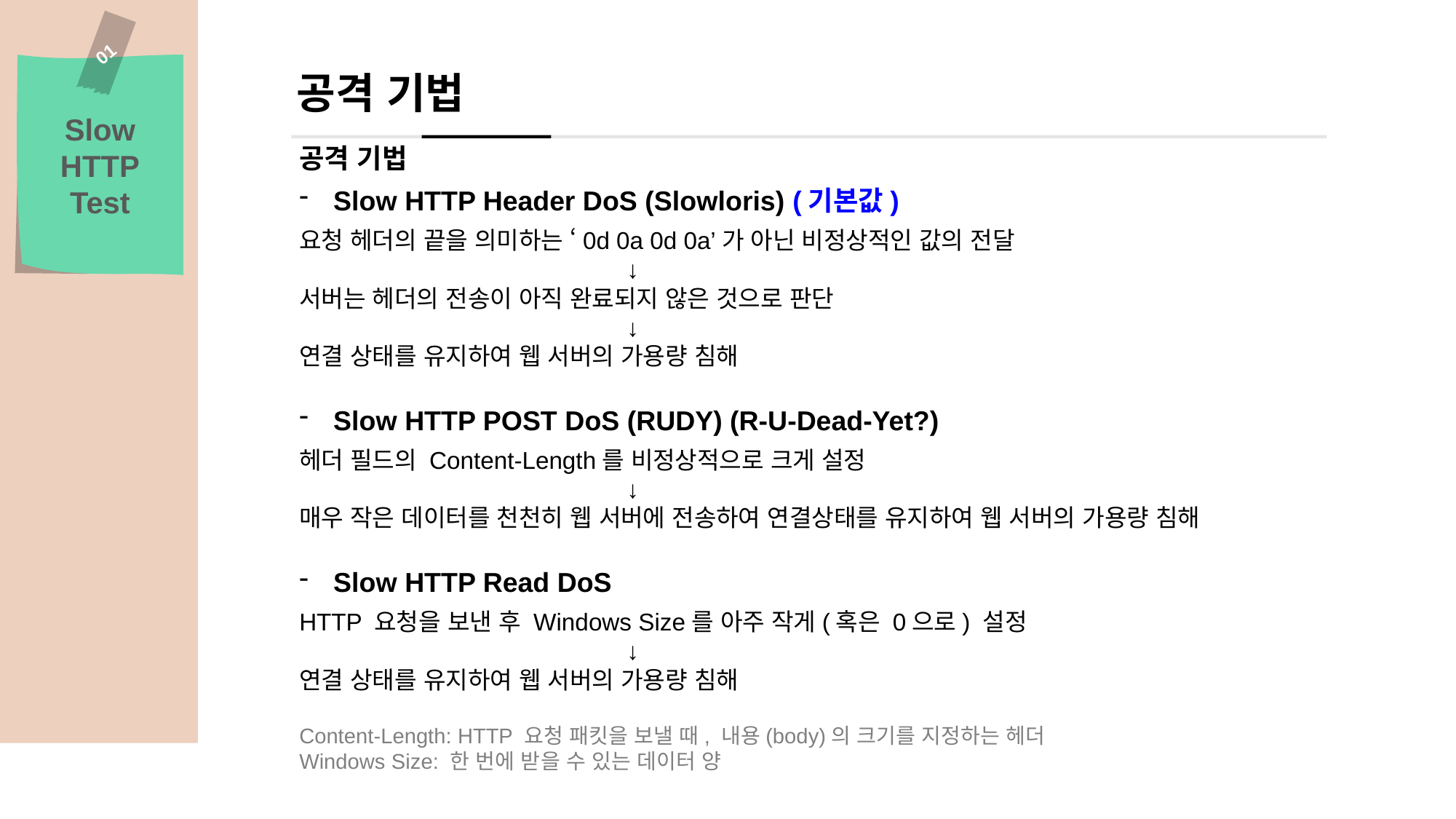

01
공격 기법
Slow
HTTP
Test

공격 기법

Slow HTTP Header DoS (Slowloris) (기본값)

요청 헤더의 끝을 의미하는 ‘0d 0a 0d 0a’가 아닌 비정상적인 값의 전달
			↓
서버는 헤더의 전송이 아직 완료되지 않은 것으로 판단
			↓
연결 상태를 유지하여 웹 서버의 가용량 침해

Slow HTTP POST DoS (RUDY) (R-U-Dead-Yet?)

헤더 필드의 Content-Length를 비정상적으로 크게 설정
			↓
매우 작은 데이터를 천천히 웹 서버에 전송하여 연결상태를 유지하여 웹 서버의 가용량 침해

Slow HTTP Read DoS

HTTP 요청을 보낸 후 Windows Size를 아주 작게(혹은 0으로) 설정
			↓
연결 상태를 유지하여 웹 서버의 가용량 침해

Content-Length: HTTP 요청 패킷을 보낼 때, 내용(body)의 크기를 지정하는 헤더
Windows Size: 한 번에 받을 수 있는 데이터 양